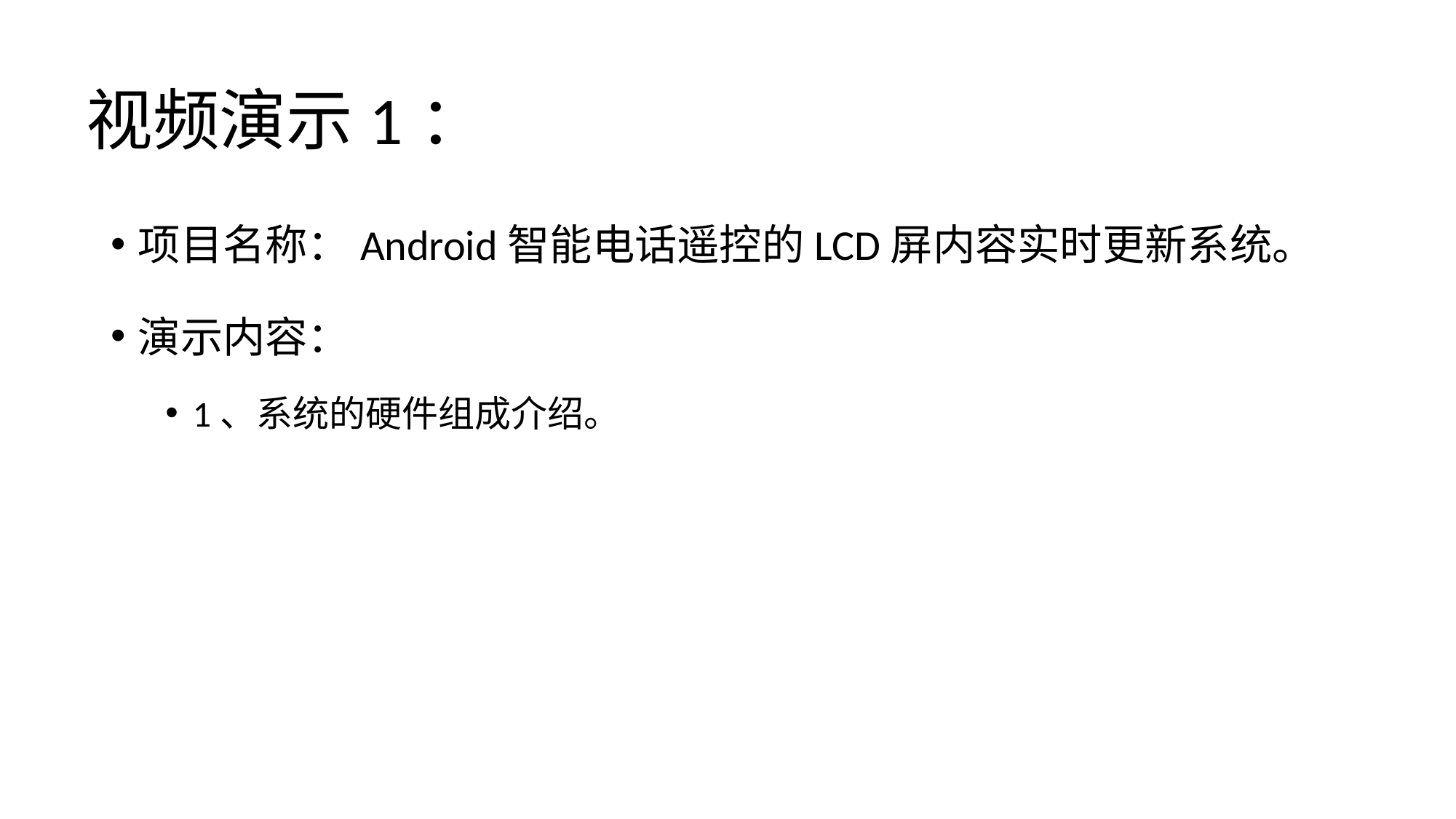

# 视频演示1：
项目名称：Android智能电话遥控的LCD屏内容实时更新系统。
演示内容：
1、系统的硬件组成介绍。